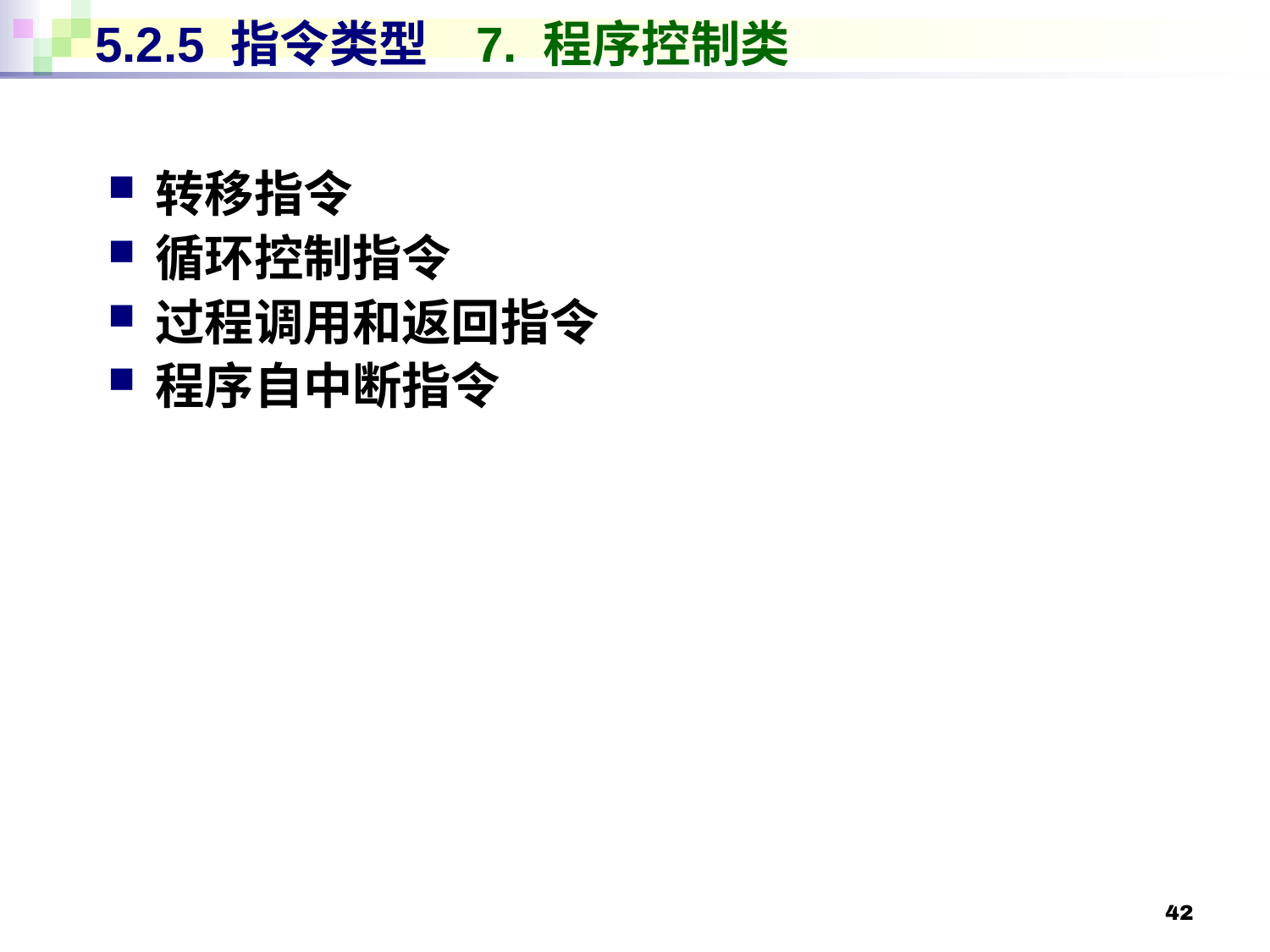

# 5.2.5 指令类型	7. 程序控制类
转移指令
循环控制指令
过程调用和返回指令
程序自中断指令
42